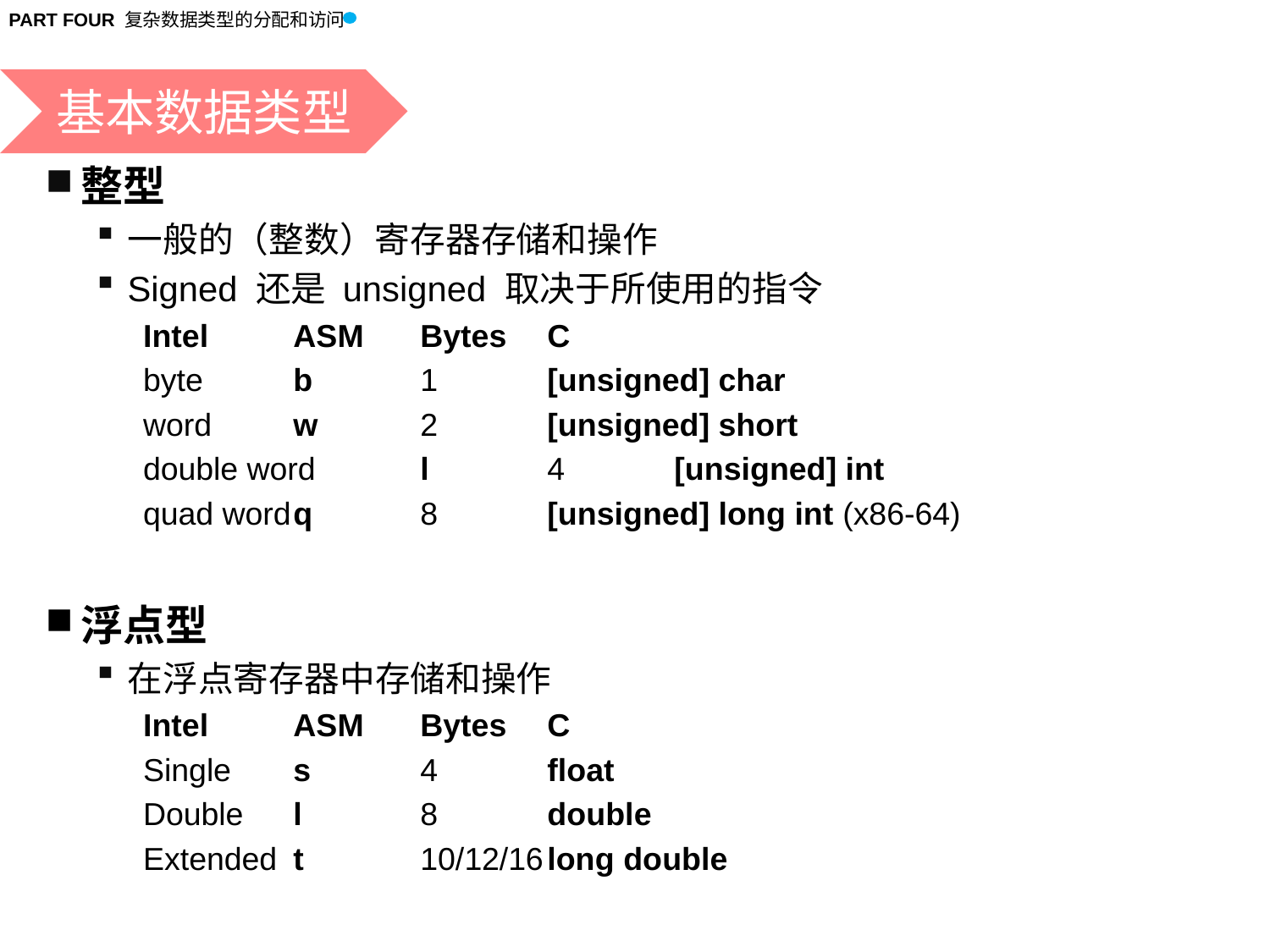

PART FOUR 复杂数据类型的分配和访问

基本数据类型
整型
一般的（整数）寄存器存储和操作
Signed 还是 unsigned 取决于所使用的指令
Intel	ASM	Bytes	C
byte	b	1	[unsigned] char
word	w	2	[unsigned] short
double word	l	4	[unsigned] int
quad word	q	8	[unsigned] long int (x86-64)

浮点型
在浮点寄存器中存储和操作
Intel	ASM	Bytes	C
Single	s	4	float
Double	l	8	double
Extended	t	10/12/16	long double